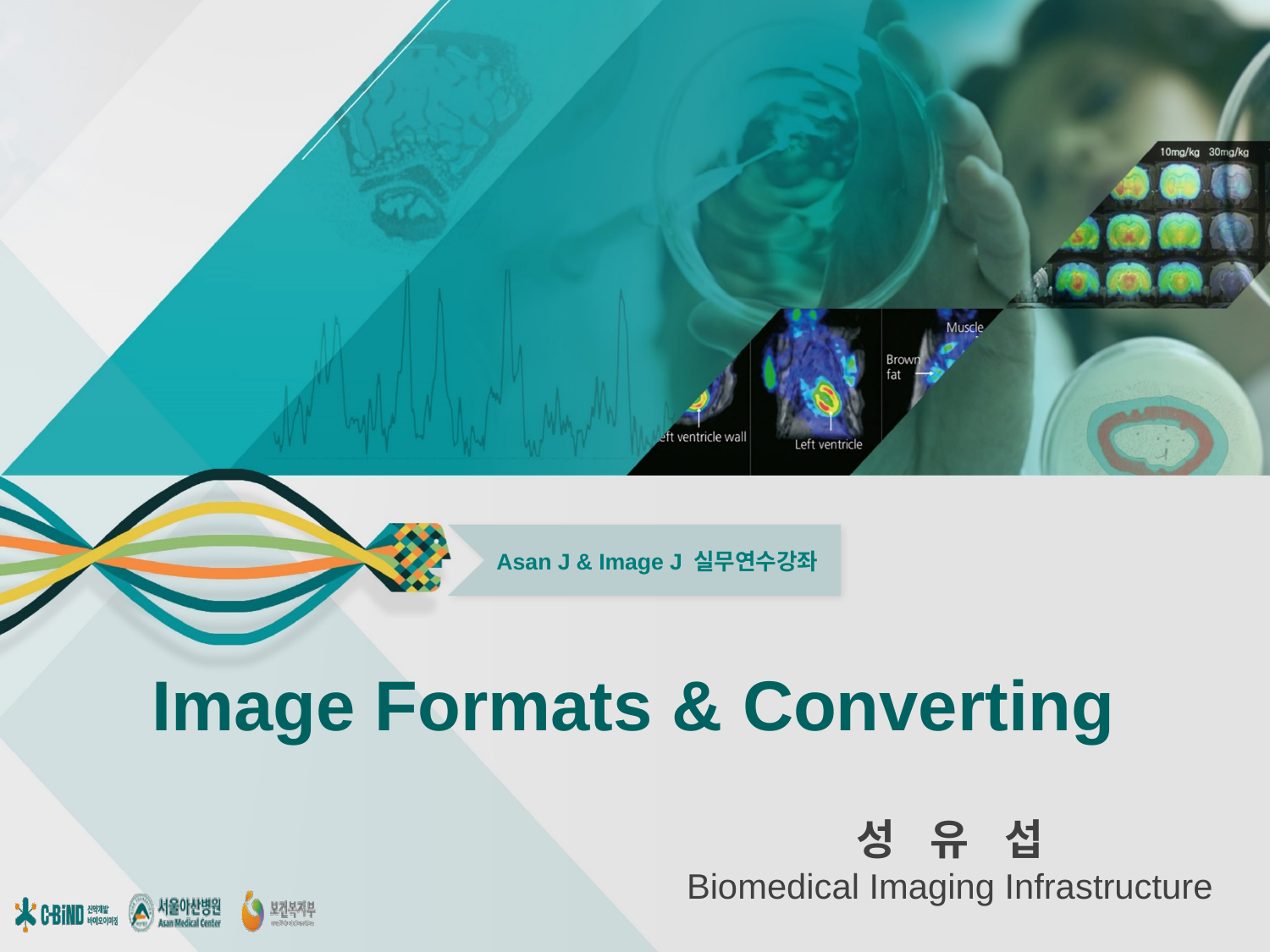

Image Formats & Converting
성   유   섭
Biomedical Imaging Infrastructure